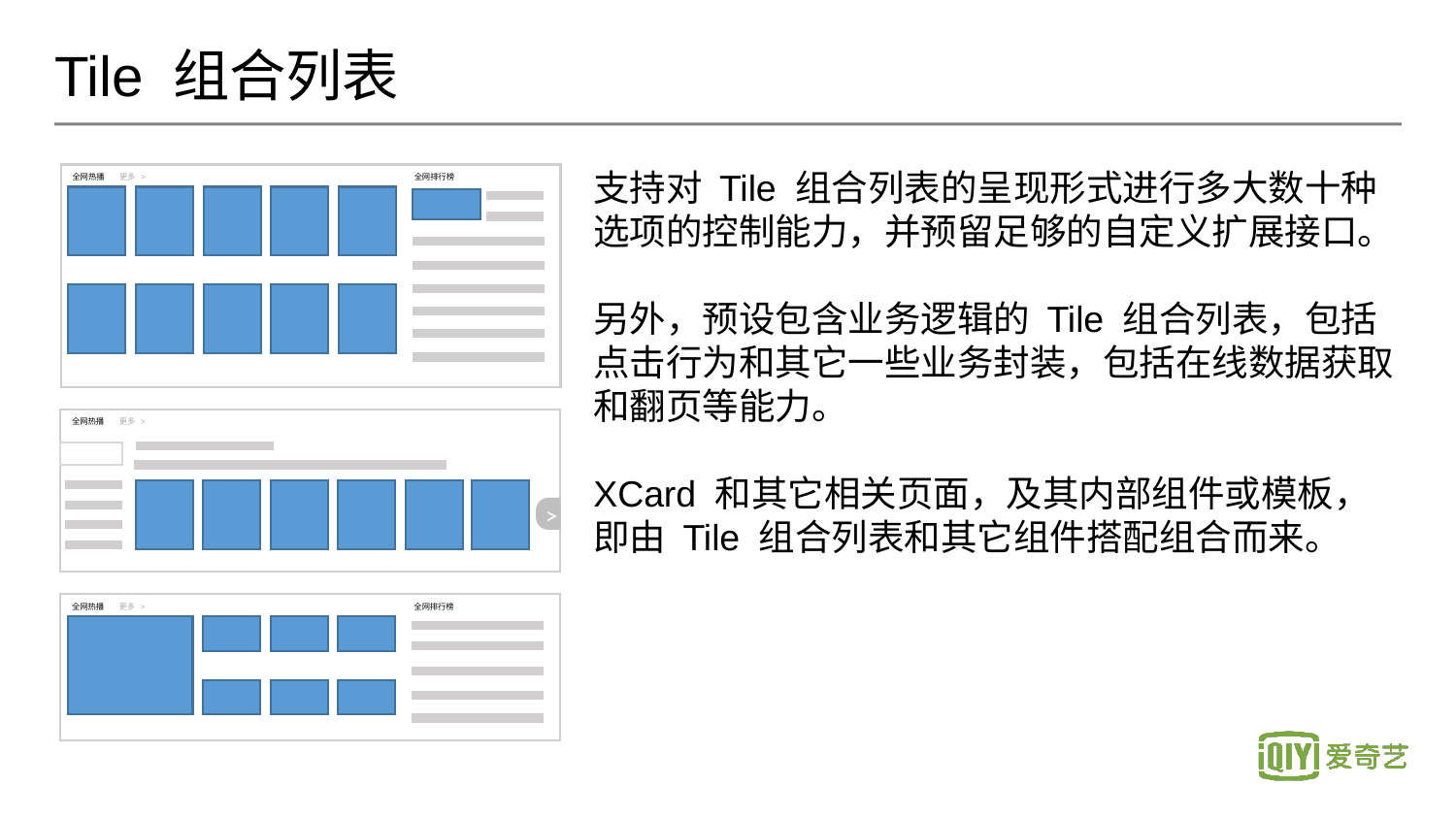

# Tile 组合列表
支持对 Tile 组合列表的呈现形式进行多大数十种选项的控制能力，并预留足够的自定义扩展接口。

另外，预设包含业务逻辑的 Tile 组合列表，包括点击行为和其它一些业务封装，包括在线数据获取和翻页等能力。

XCard 和其它相关页面，及其内部组件或模板，即由 Tile 组合列表和其它组件搭配组合而来。
全网热播

更多  >
全网排行榜

全网热播

更多  >

>

全网热播

更多  >
全网排行榜